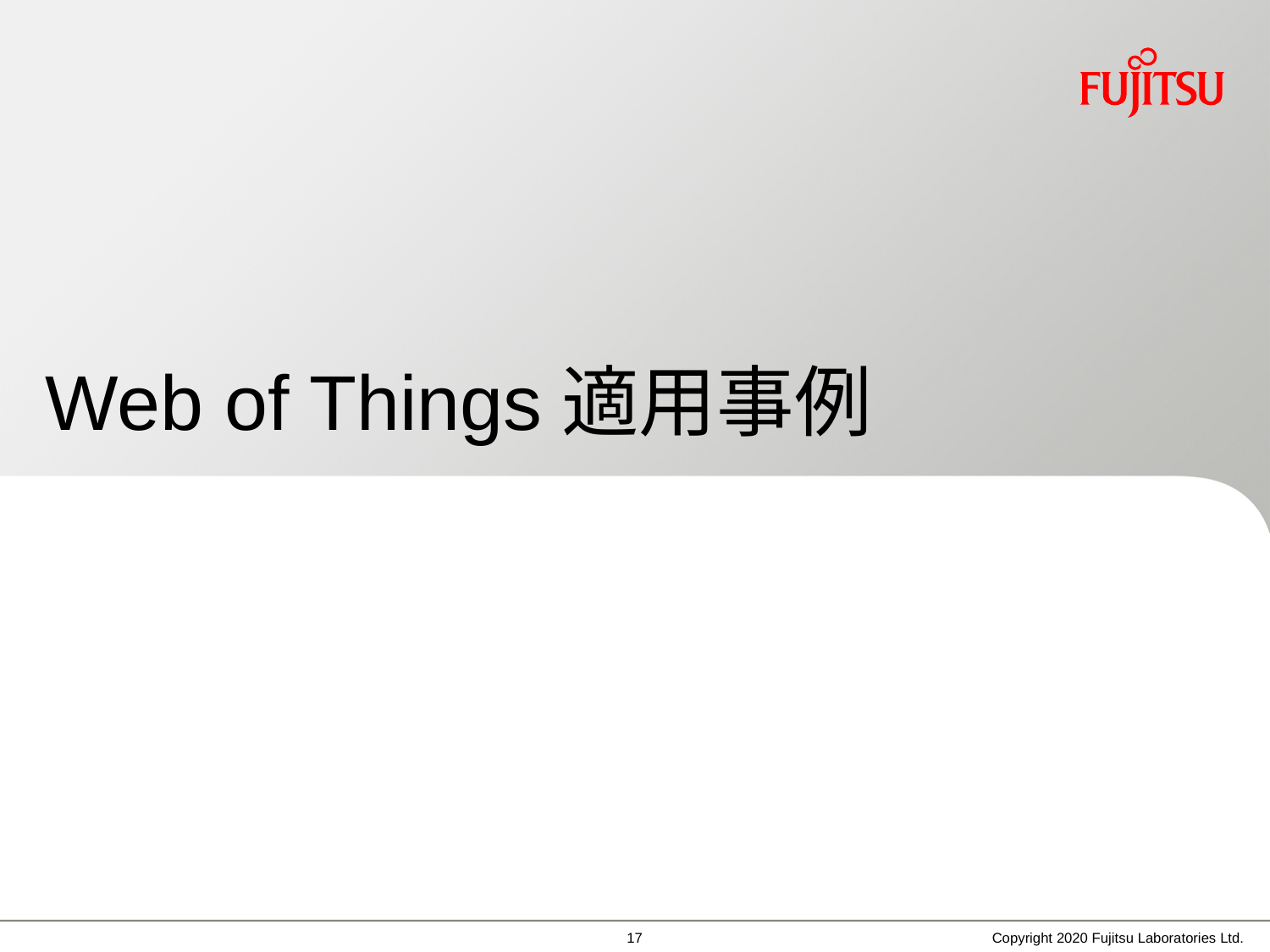

# Web of Things適用事例

17
Copyright 2020 Fujitsu Laboratories Ltd.